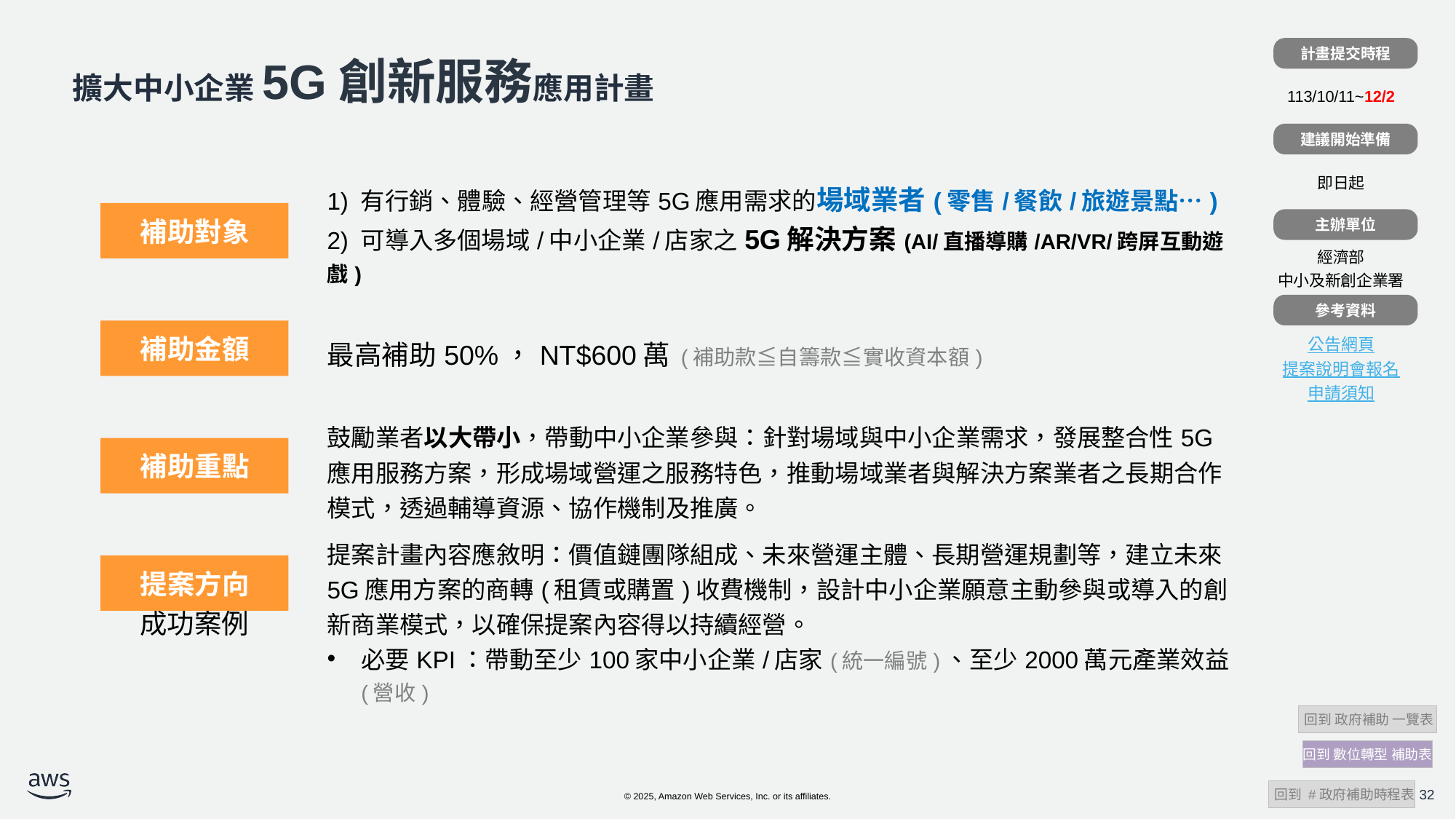

計畫提交時程
|  |
| --- |
| 113/10/11~12/2 |
|  |
| 即日起 |
|  |
| 經濟部 中小及新創企業署 |
|  |
| 公告網頁 提案說明會報名 申請須知 |
# 擴大中小企業5G創新服務應用計畫
建議開始準備
| 計畫補助對象 | 1) 有行銷、體驗、經營管理等5G應用需求的場域業者(零售/餐飲/旅遊景點…) 2) 可導入多個場域/中小企業/店家之5G解決方案(AI/直播導購/AR/VR/跨屏互動遊戲) |
| --- | --- |
| 計畫補助金額 | 最高補助50%，NT$600萬 (補助款≦自籌款≦實收資本額) |
| 計畫補助條件 | 鼓勵業者以大帶小，帶動中小企業參與：針對場域與中小企業需求，發展整合性5G應用服務方案，形成場域營運之服務特色，推動場域業者與解決方案業者之長期合作模式，透過輔導資源、協作機制及推廣。 |
| 成功案例 | 提案計畫內容應敘明：價值鏈團隊組成、未來營運主體、長期營運規劃等，建立未來5G應用方案的商轉(租賃或購置)收費機制，設計中小企業願意主動參與或導入的創新商業模式，以確保提案內容得以持續經營。 必要KPI：帶動至少100家中小企業/店家(統一編號)、至少2000萬元產業效益(營收) |
補助對象
主辦單位
參考資料
補助金額
補助重點
提案方向
 回到 政府補助 一覽表
回到 數位轉型 補助表
 回到 #政府補助時程表
32